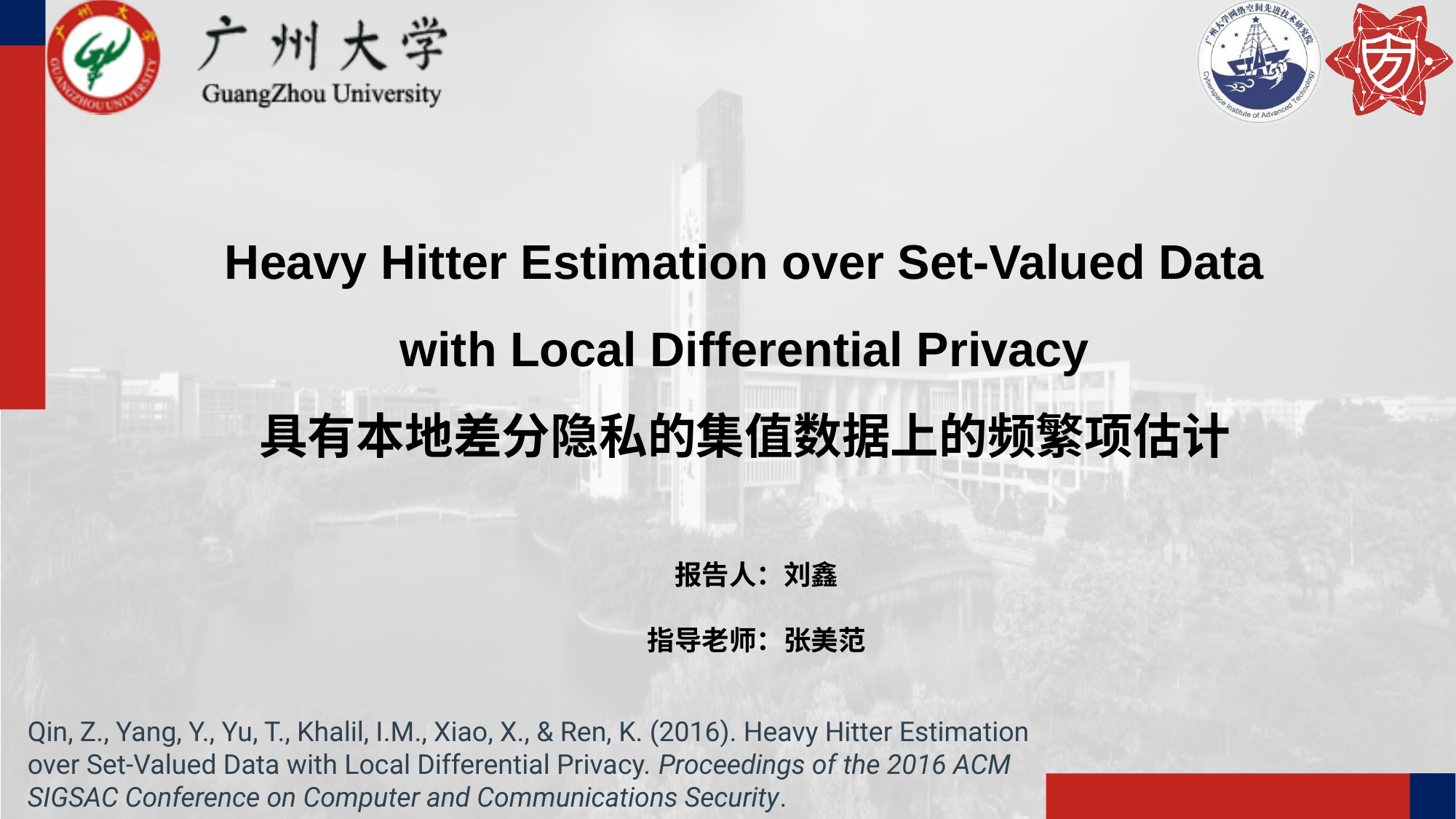

Heavy Hitter Estimation over Set-Valued Data with Local Differential Privacy
具有本地差分隐私的集值数据上的频繁项估计

报告人：刘鑫
指导老师：张美范
Qin, Z., Yang, Y., Yu, T., Khalil, I.M., Xiao, X., & Ren, K. (2016). Heavy Hitter Estimation over Set-Valued Data with Local Differential Privacy. Proceedings of the 2016 ACM SIGSAC Conference on Computer and Communications Security.